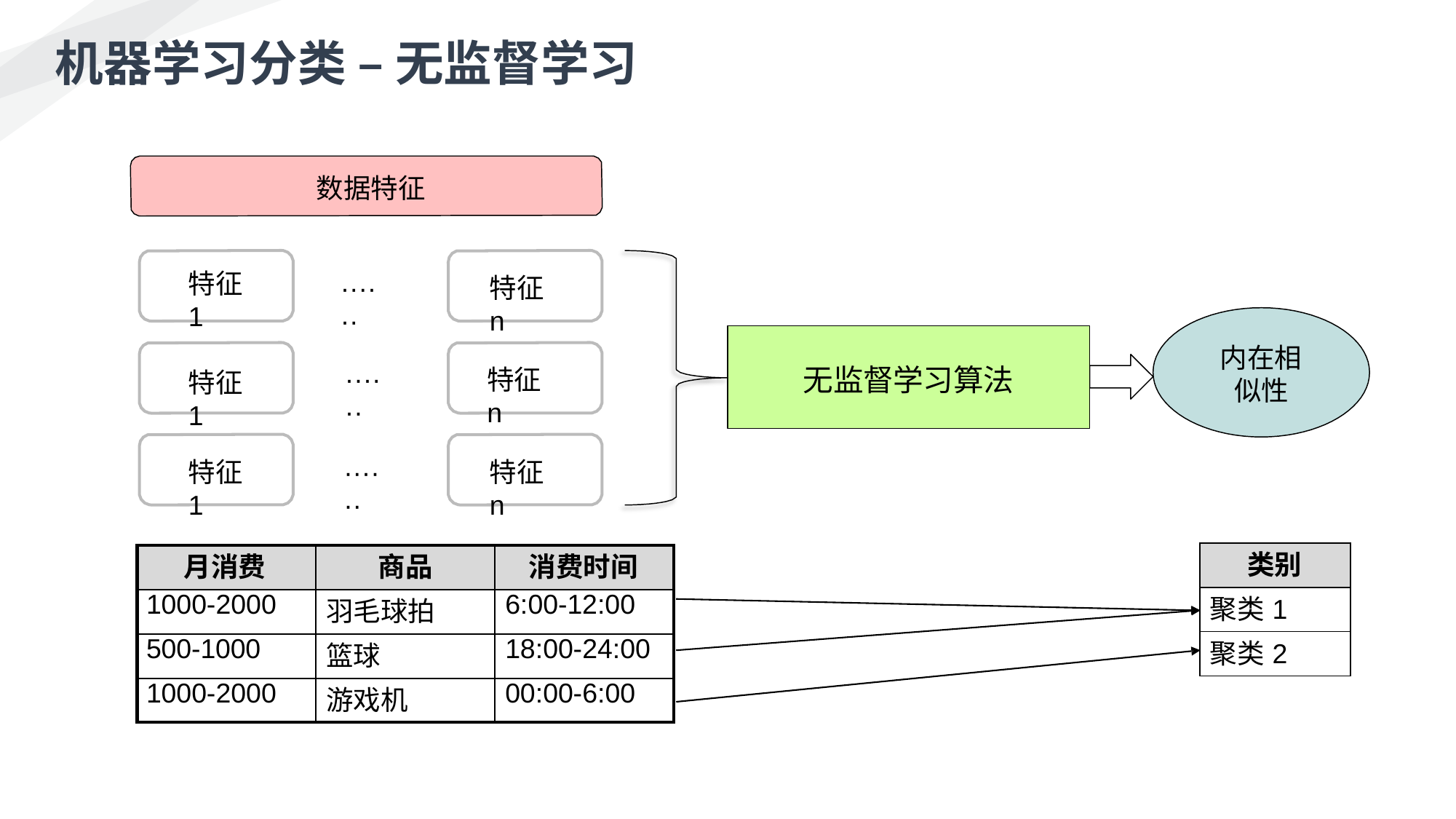

机器学习分类 – 无监督学习

数据特征

特征1
······
特征n

内在相 似性

无监督学习算法
······
特征n
特征1

特征1
特征n
······
| 类别 |
| --- |
| 聚类1 |
| 聚类2 |
| 月消费 | 商品 | 消费时间 |
| --- | --- | --- |
| 1000-2000 | 羽毛球拍 | 6:00-12:00 |
| 500-1000 | 篮球 | 18:00-24:00 |
| 1000-2000 | 游戏机 | 00:00-6:00 |